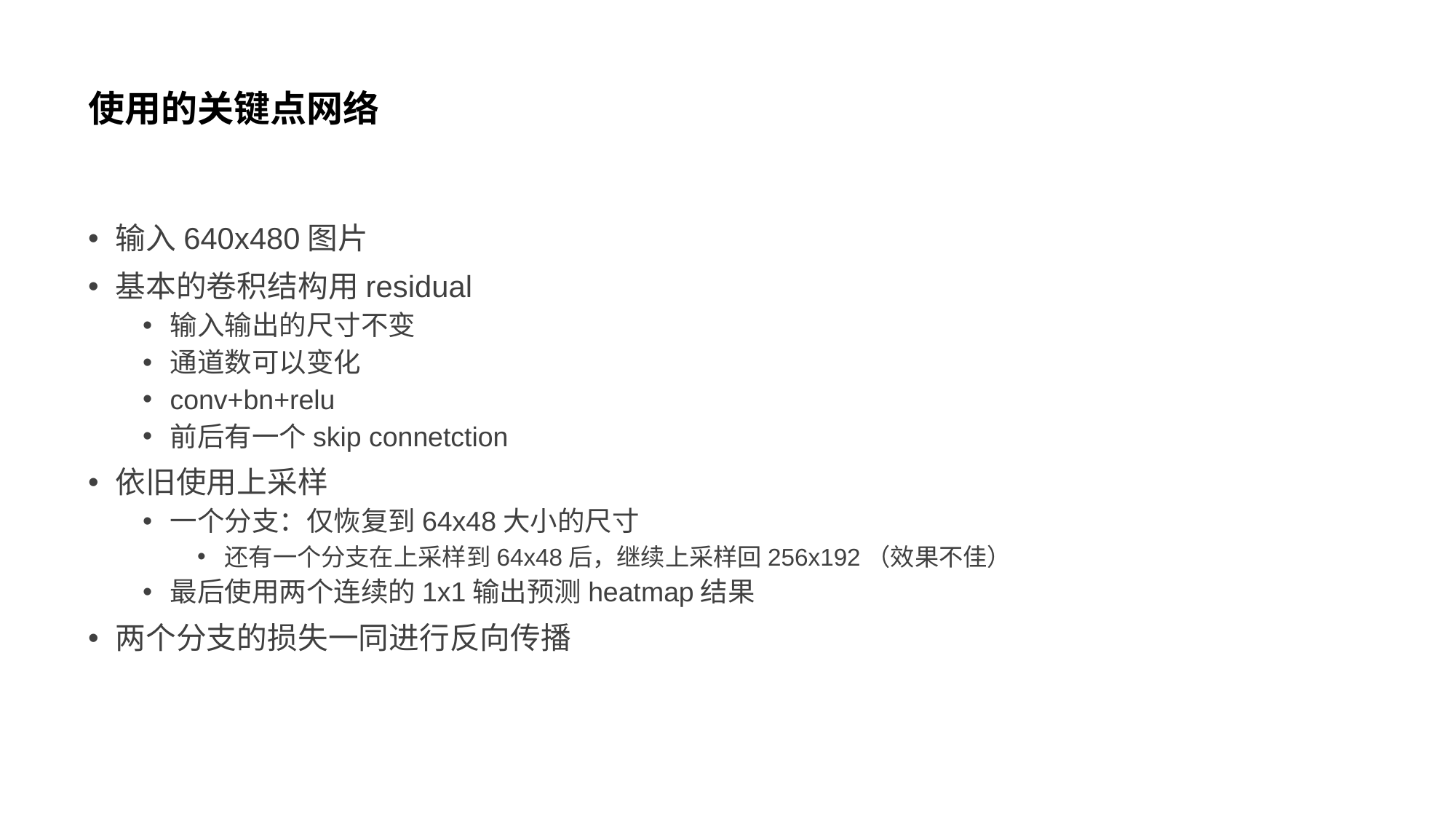

# 使用的关键点网络
输入640x480图片
基本的卷积结构用residual
输入输出的尺寸不变
通道数可以变化
conv+bn+relu
前后有一个skip connetction
依旧使用上采样
一个分支：仅恢复到64x48大小的尺寸
还有一个分支在上采样到64x48后，继续上采样回256x192（效果不佳）
最后使用两个连续的1x1输出预测heatmap结果
两个分支的损失一同进行反向传播